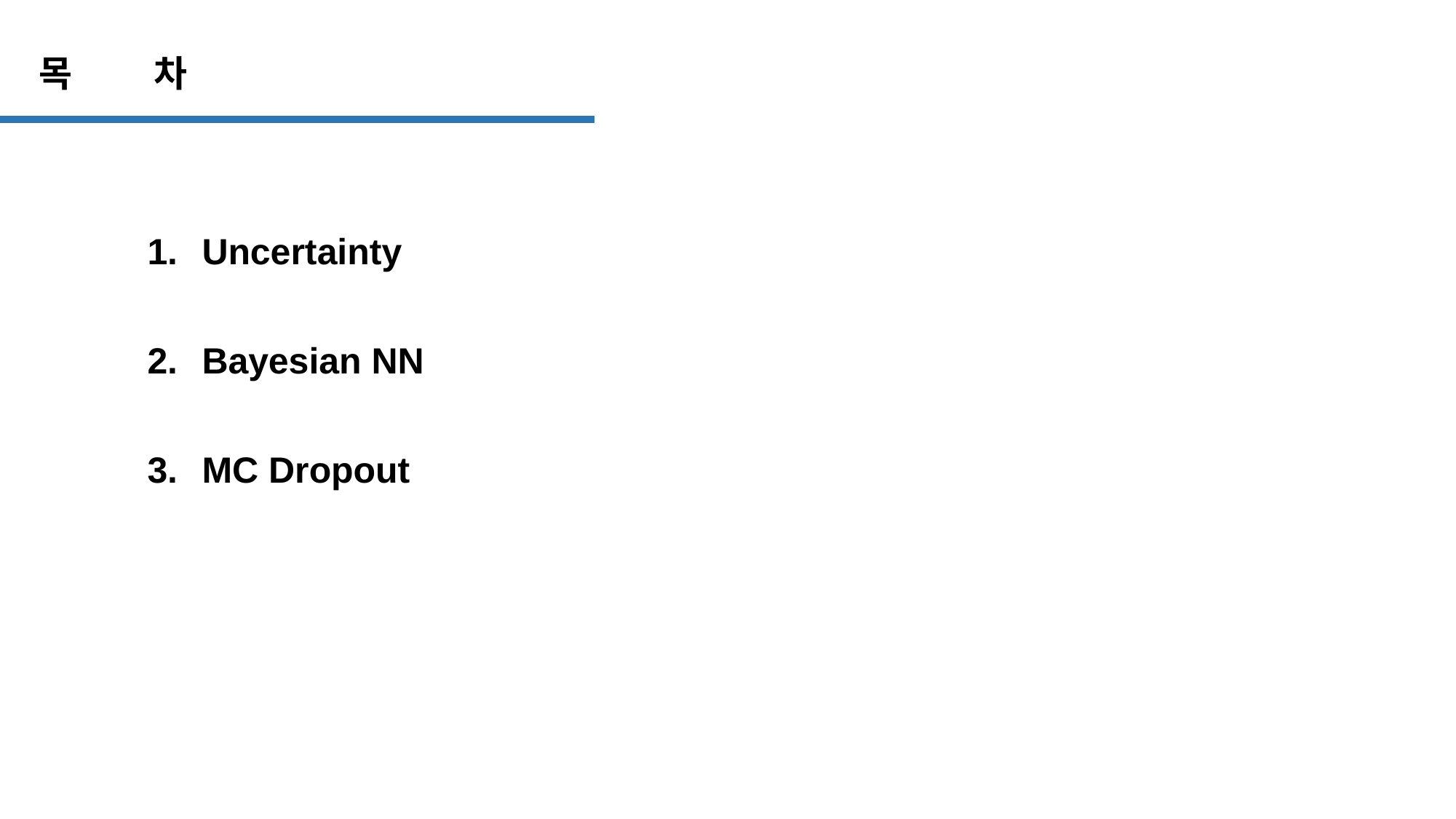

목        차
Uncertainty
Bayesian NN
MC Dropout